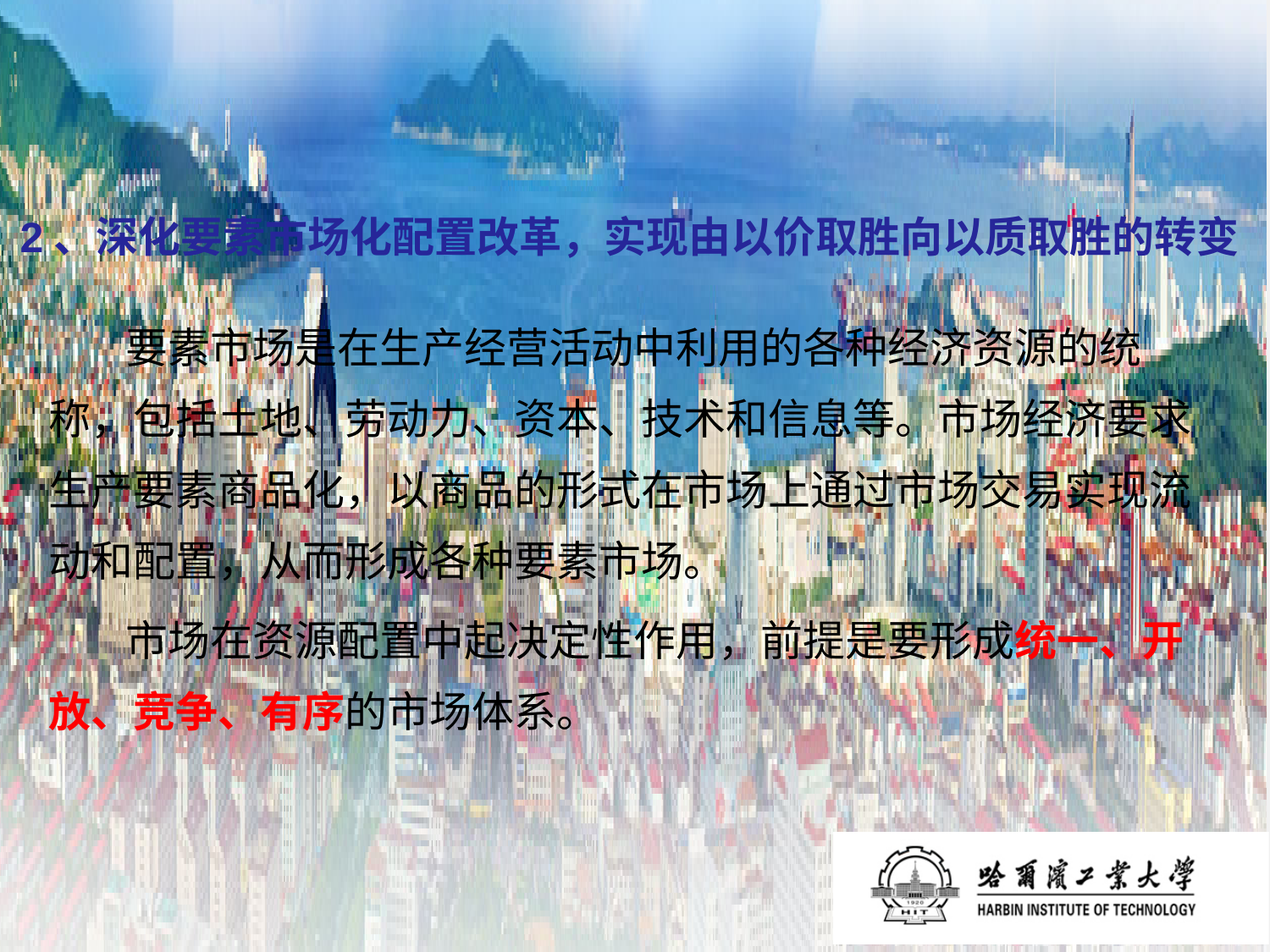

# 2、深化要素市场化配置改革，实现由以价取胜向以质取胜的转变
       要素市场是在生产经营活动中利用的各种经济资源的统称，包括土地、劳动力、资本、技术和信息等。市场经济要求生产要素商品化，以商品的形式在市场上通过市场交易实现流动和配置，从而形成各种要素市场。
       市场在资源配置中起决定性作用，前提是要形成统一、开放、竞争、有序的市场体系。